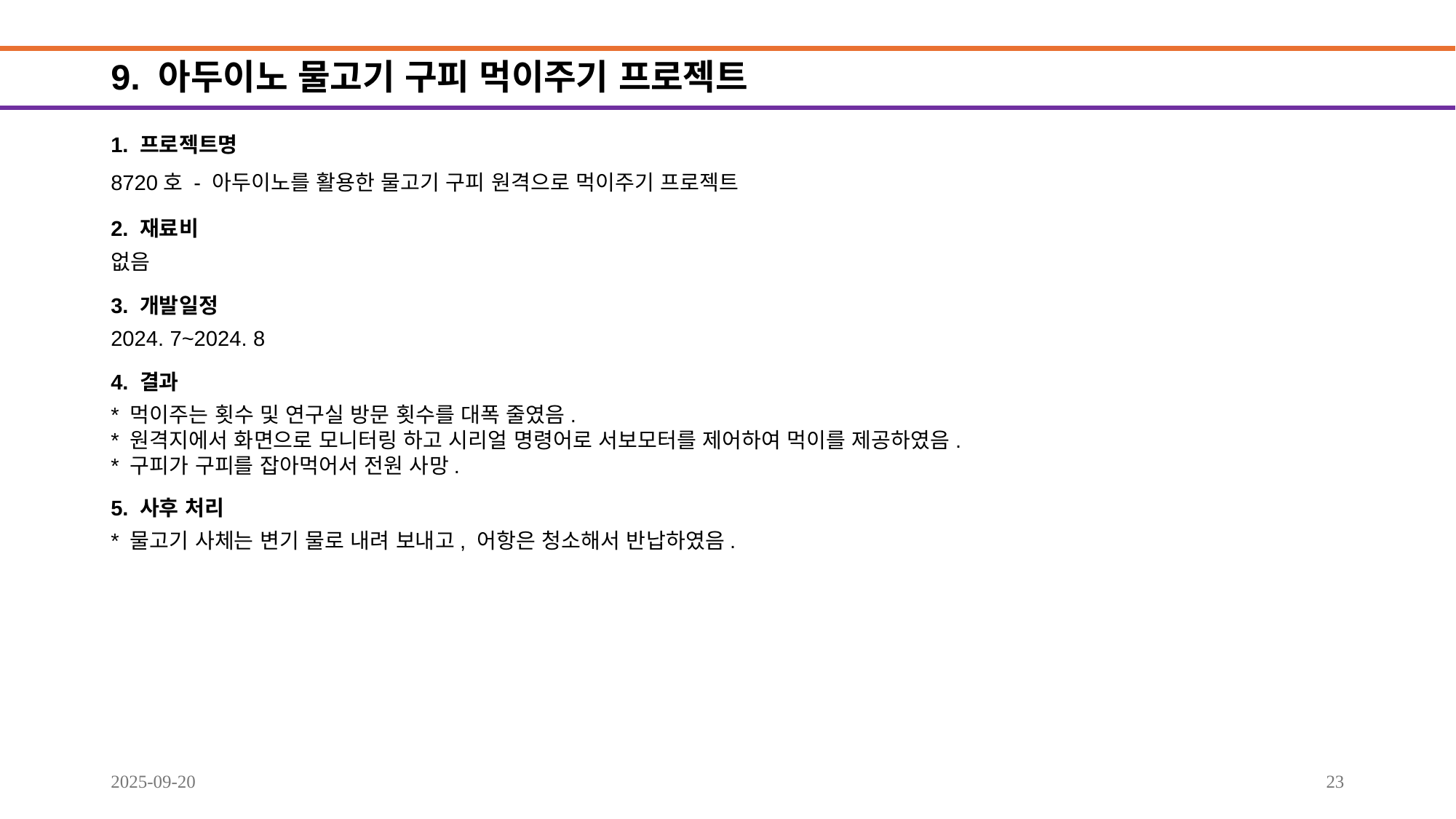

# 9. 아두이노 물고기 구피 먹이주기 프로젝트
1. 프로젝트명
8720호 - 아두이노를 활용한 물고기 구피 원격으로 먹이주기 프로젝트
2. 재료비
없음
3. 개발일정
2024. 7~2024. 8
4. 결과
* 먹이주는 횟수 및 연구실 방문 횟수를 대폭 줄였음.
* 원격지에서 화면으로 모니터링 하고 시리얼 명령어로 서보모터를 제어하여 먹이를 제공하였음.
* 구피가 구피를 잡아먹어서 전원 사망.
5. 사후 처리
* 물고기 사체는 변기 물로 내려 보내고, 어항은 청소해서 반납하였음.
2025-09-20
23